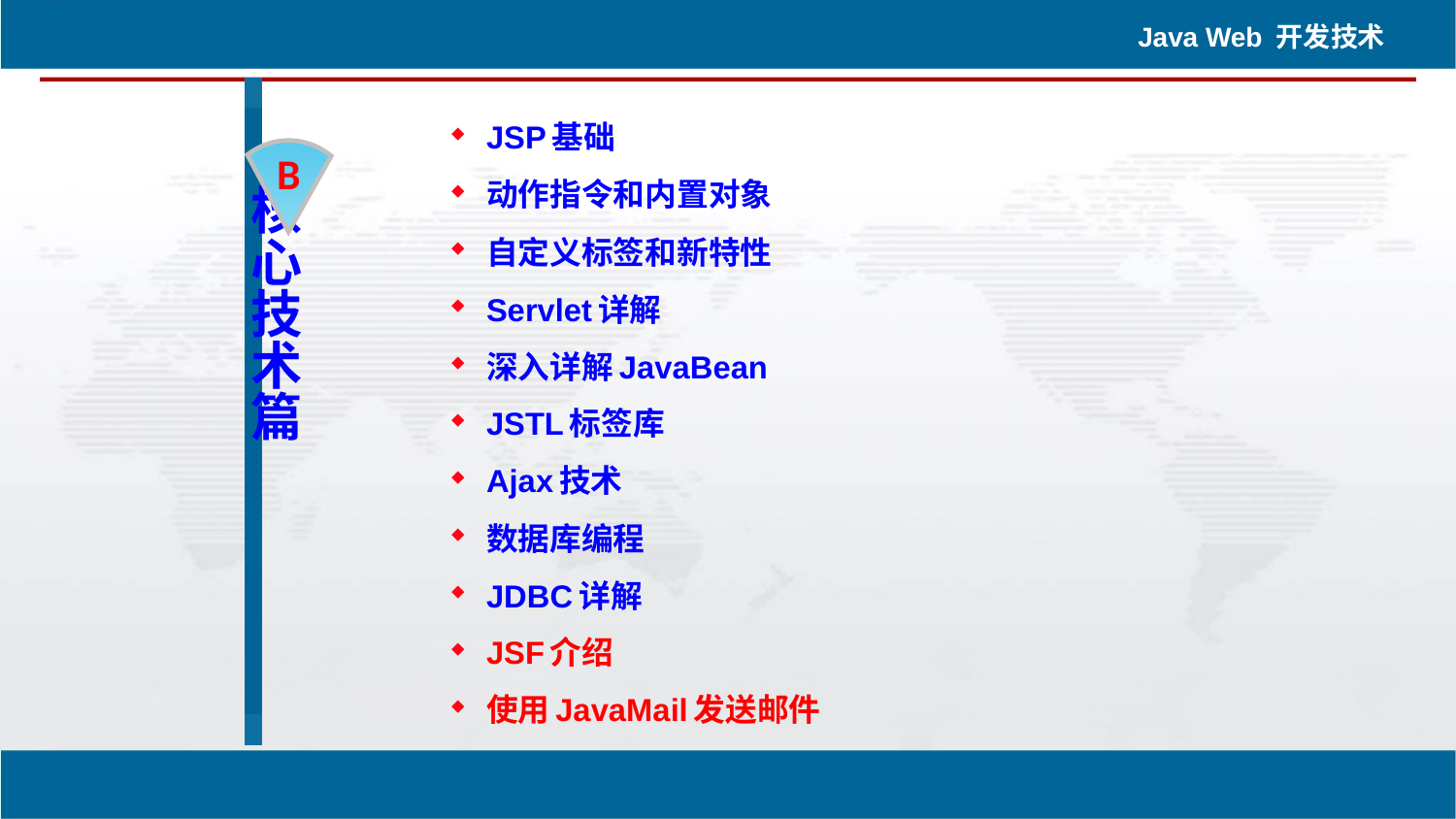

JSP基础
动作指令和内置对象
自定义标签和新特性
Servlet详解
深入详解JavaBean
JSTL标签库
Ajax技术
数据库编程
JDBC详解
JSF介绍
使用JavaMail发送邮件

B
核心技术篇